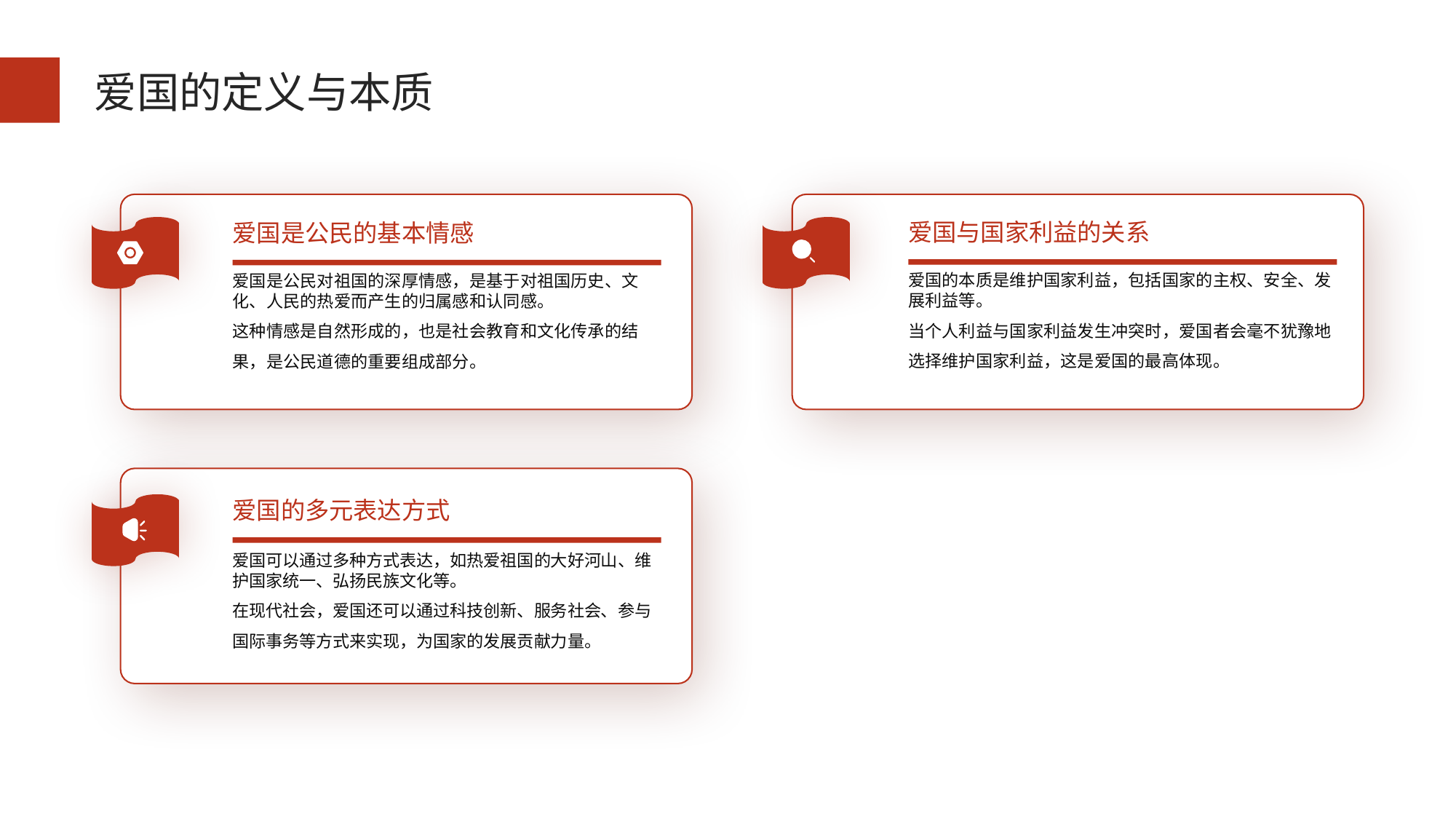

爱国的定义与本质

爱国与国家利益的关系

爱国是公民的基本情感

爱国的本质是维护国家利益，包括国家的主权、安全、发展利益等。
当个人利益与国家利益发生冲突时，爱国者会毫不犹豫地选择维护国家利益，这是爱国的最高体现。
爱国是公民对祖国的深厚情感，是基于对祖国历史、文化、人民的热爱而产生的归属感和认同感。
这种情感是自然形成的，也是社会教育和文化传承的结果，是公民道德的重要组成部分。

爱国的多元表达方式

爱国可以通过多种方式表达，如热爱祖国的大好河山、维护国家统一、弘扬民族文化等。
在现代社会，爱国还可以通过科技创新、服务社会、参与国际事务等方式来实现，为国家的发展贡献力量。